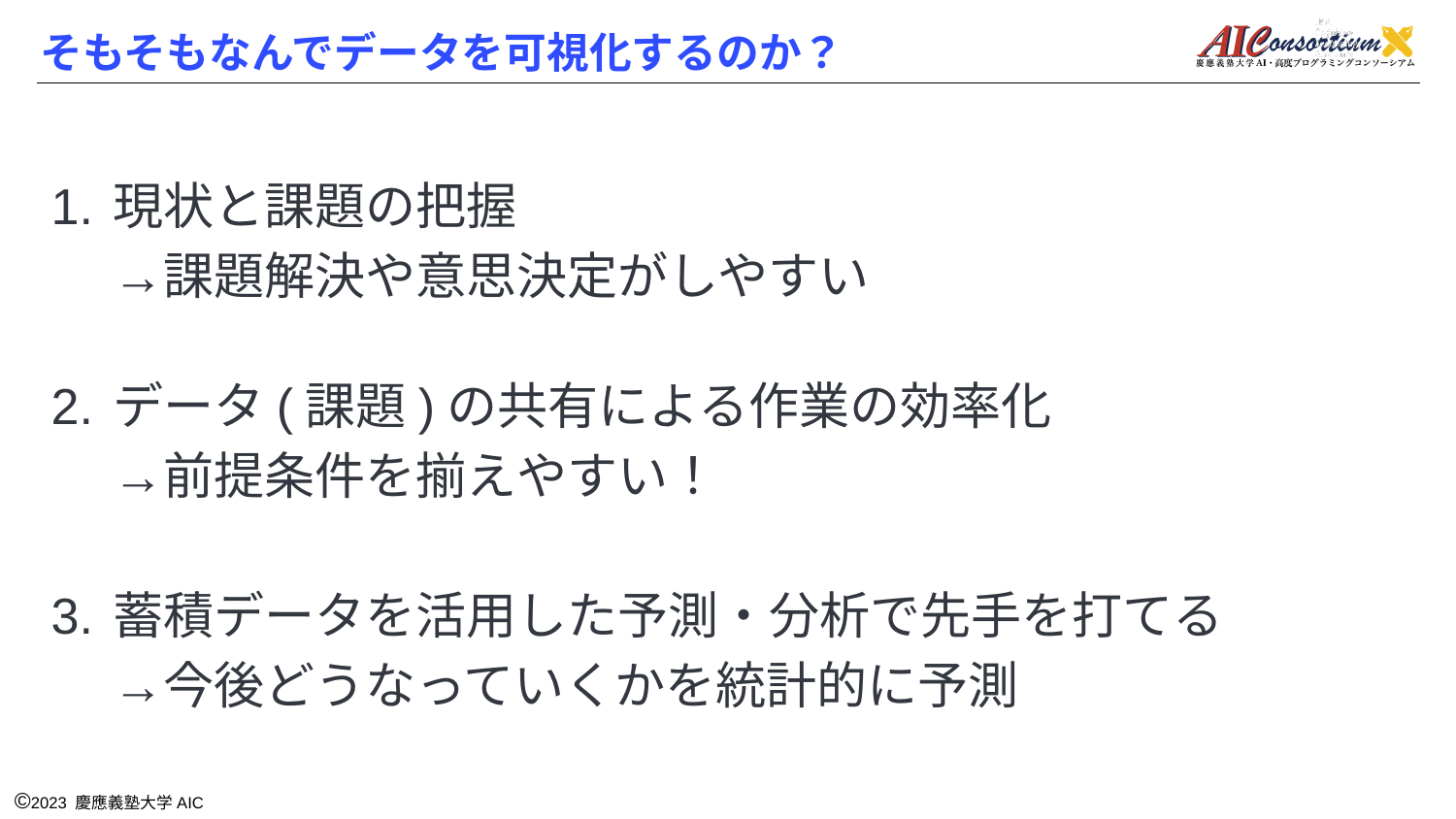

# そもそもなんでデータを可視化するのか？
現状と課題の把握
→課題解決や意思決定がしやすい
データ(課題)の共有による作業の効率化
→前提条件を揃えやすい！
蓄積データを活用した予測・分析で先手を打てる
→今後どうなっていくかを統計的に予測